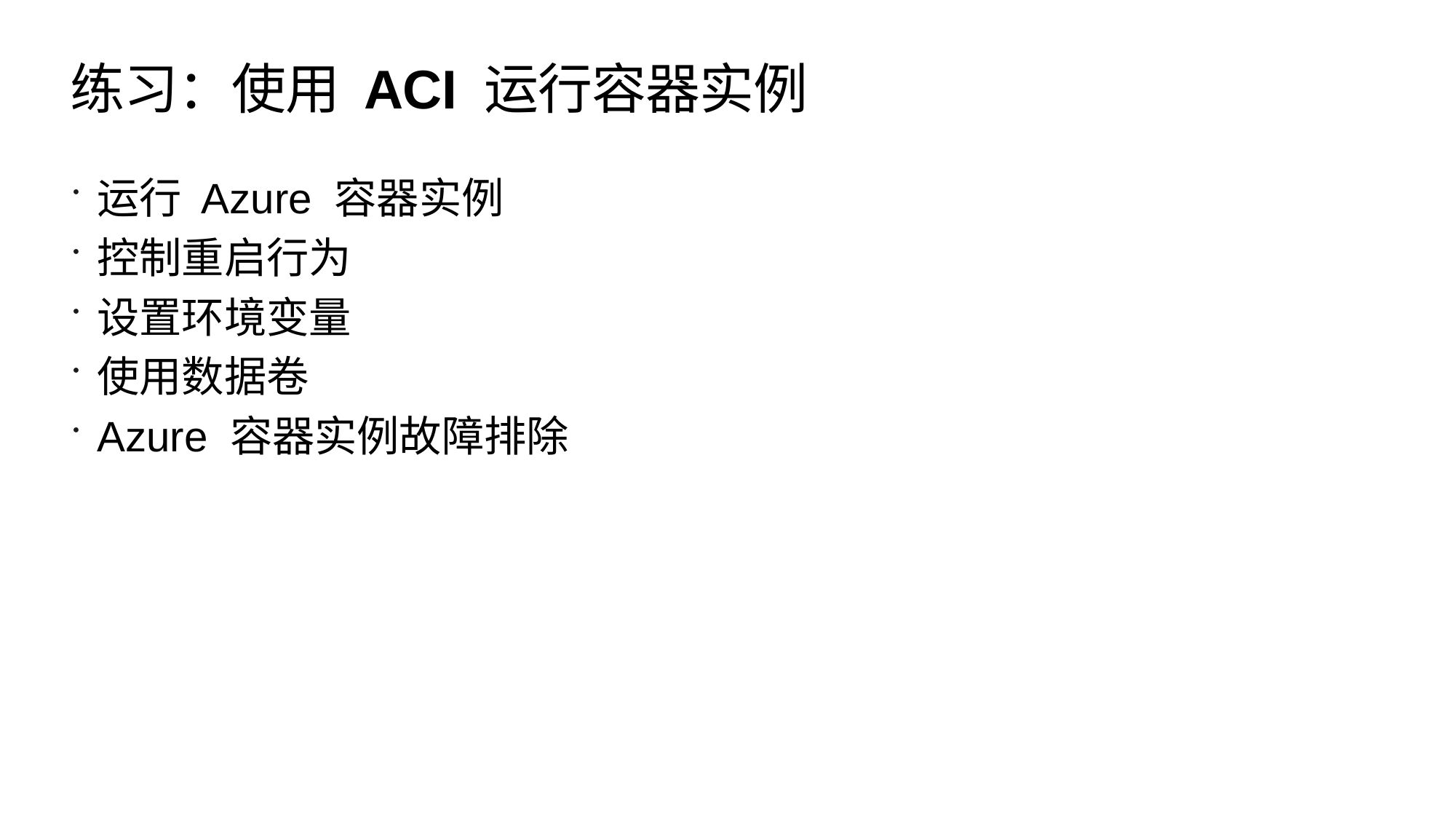

# 练习：使用 ACI 运行容器实例
运行 Azure 容器实例
控制重启行为
设置环境变量
使用数据卷
Azure 容器实例故障排除